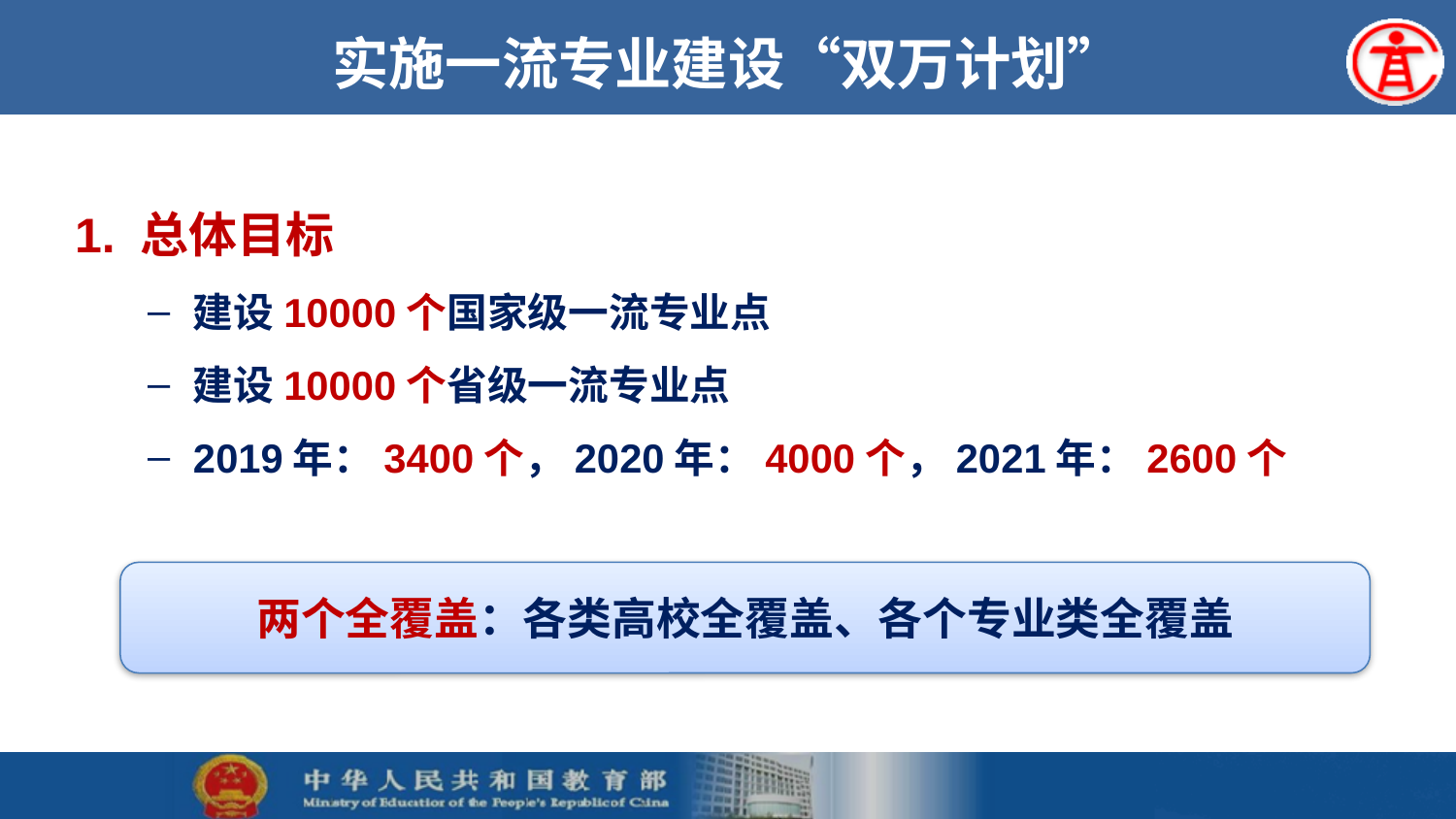

# 实施一流专业建设“双万计划”
1. 总体目标
建设10000个国家级一流专业点
建设10000个省级一流专业点
2019年：3400个，2020年：4000个，2021年：2600个
两个全覆盖：各类高校全覆盖、各个专业类全覆盖